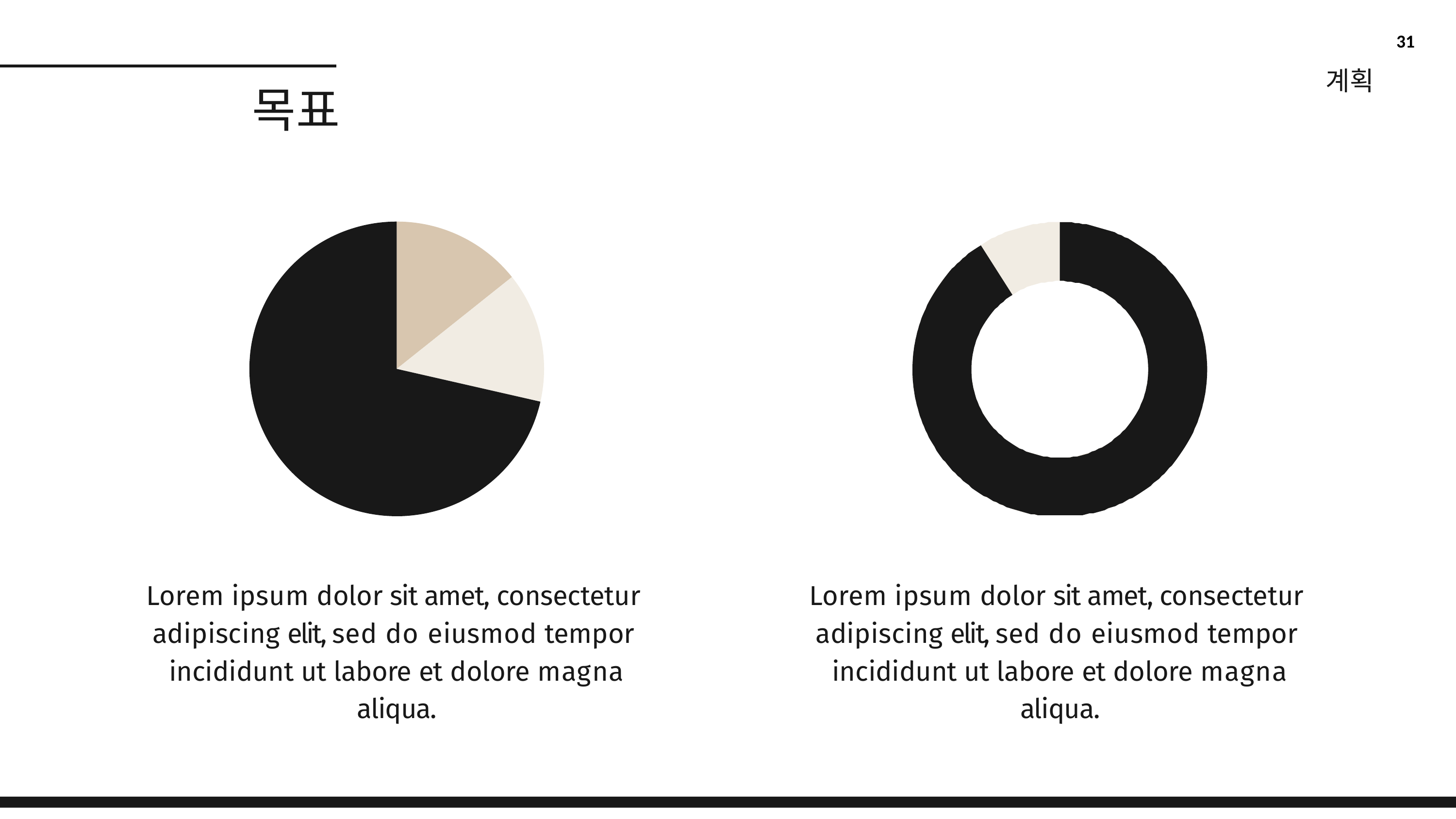

31
계획

# 목표

Lorem ipsum dolor sit amet, consectetur  adipiscing elit, sed do eiusmod tempor  incididunt ut labore et dolore magna aliqua.
Lorem ipsum dolor sit amet, consectetur  adipiscing elit, sed do eiusmod tempor  incididunt ut labore et dolore magna aliqua.